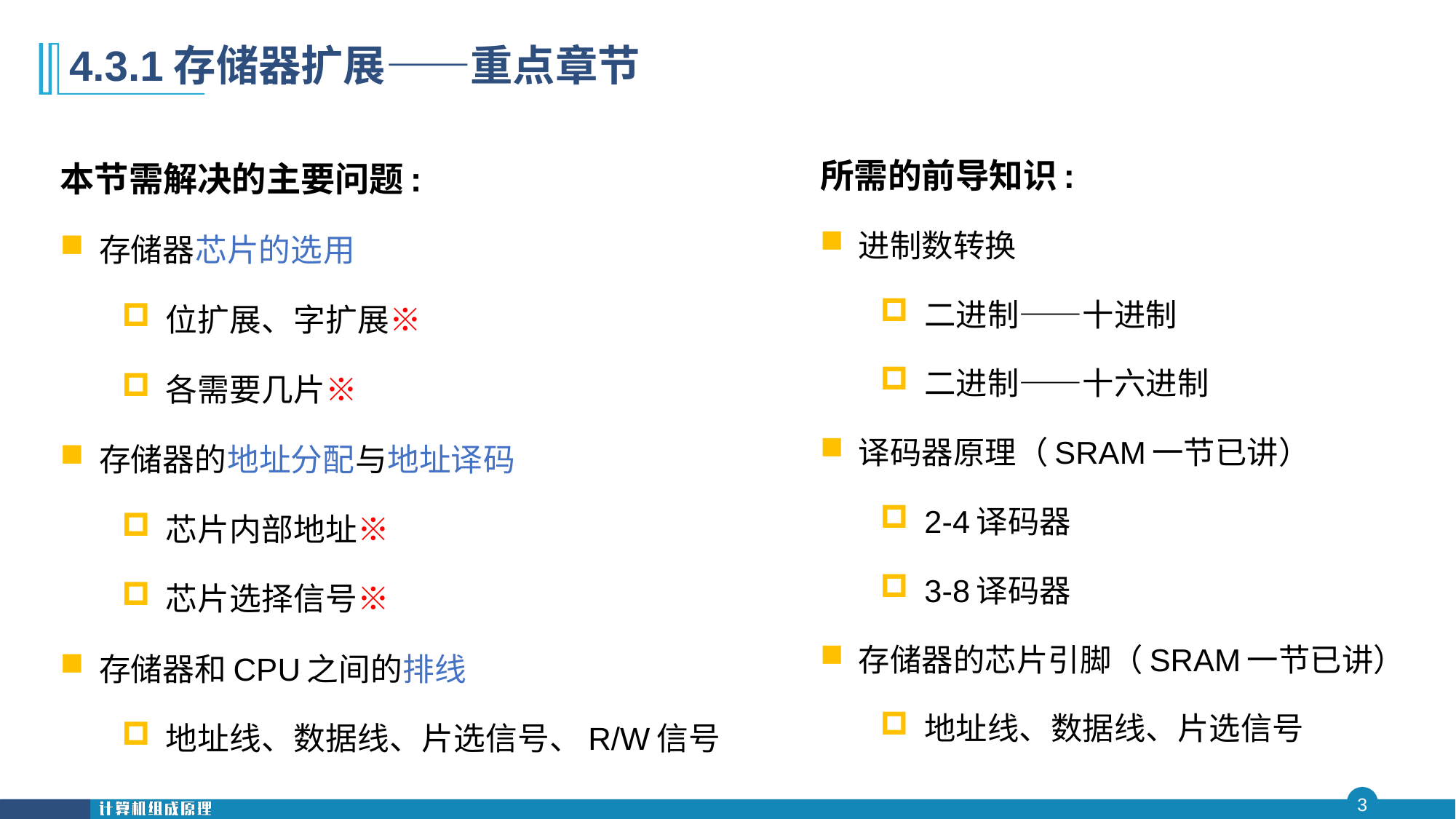

# 4.3.1存储器扩展——重点章节
所需的前导知识:
进制数转换
二进制——十进制
二进制——十六进制
译码器原理（SRAM一节已讲）
2-4译码器
3-8译码器
存储器的芯片引脚（SRAM一节已讲）
地址线、数据线、片选信号

本节需解决的主要问题:
存储器芯片的选用
位扩展、字扩展※
各需要几片※
存储器的地址分配与地址译码
芯片内部地址※
芯片选择信号※
存储器和CPU之间的排线
地址线、数据线、片选信号、R/W信号